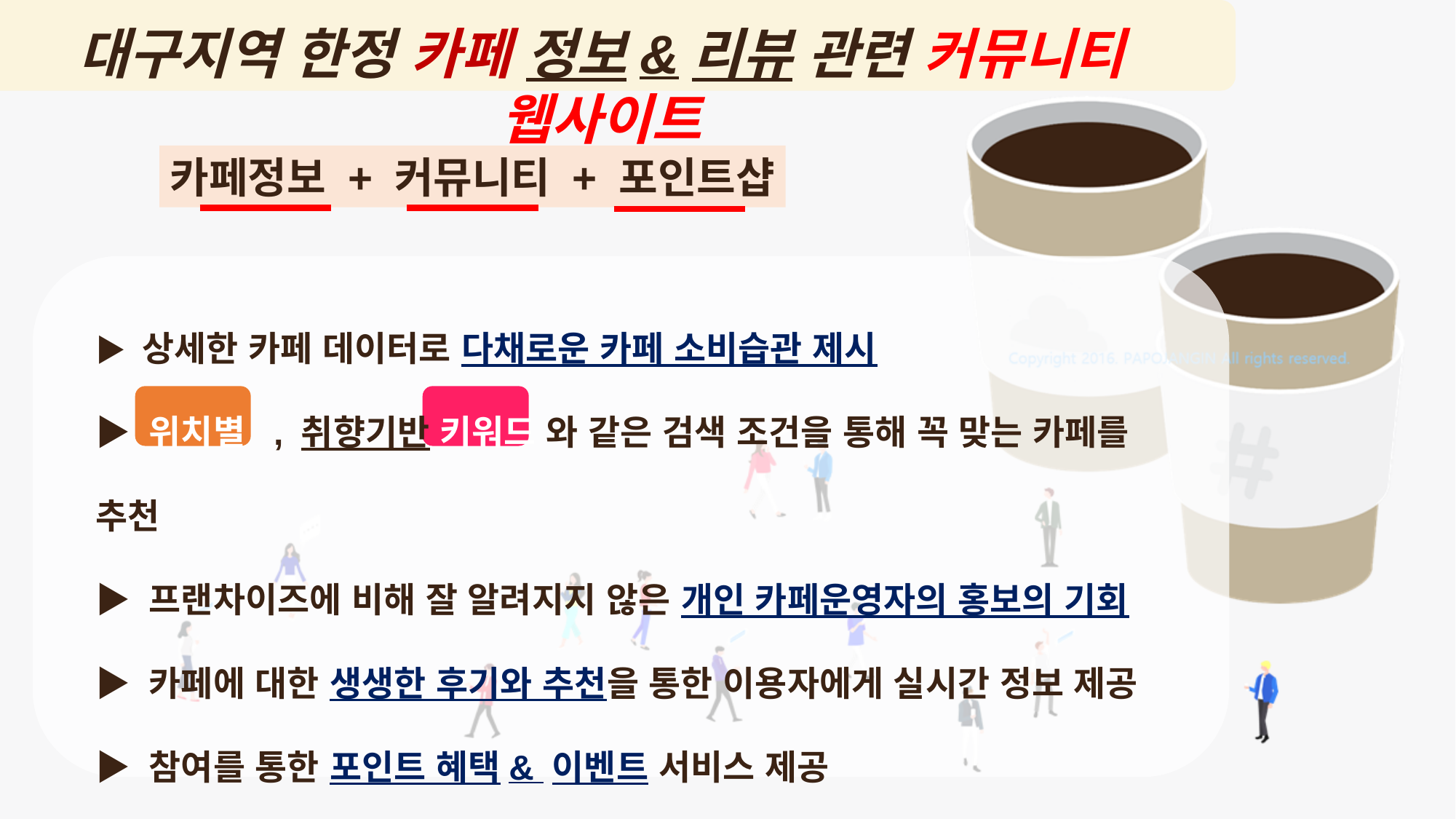

대구지역 한정 카페 정보&리뷰 관련 커뮤니티 웹사이트
카페정보 + 커뮤니티 + 포인트샵

▶ 상세한 카페 데이터로 다채로운 카페 소비습관 제시
▶ 위치별  , 취향기반 키워드 와 같은 검색 조건을 통해 꼭 맞는 카페를 추천
▶ 프랜차이즈에 비해 잘 알려지지 않은 개인 카페운영자의 홍보의 기회
▶ 카페에 대한 생생한 후기와 추천을 통한 이용자에게 실시간 정보 제공
▶ 참여를 통한 포인트 혜택& 이벤트 서비스 제공